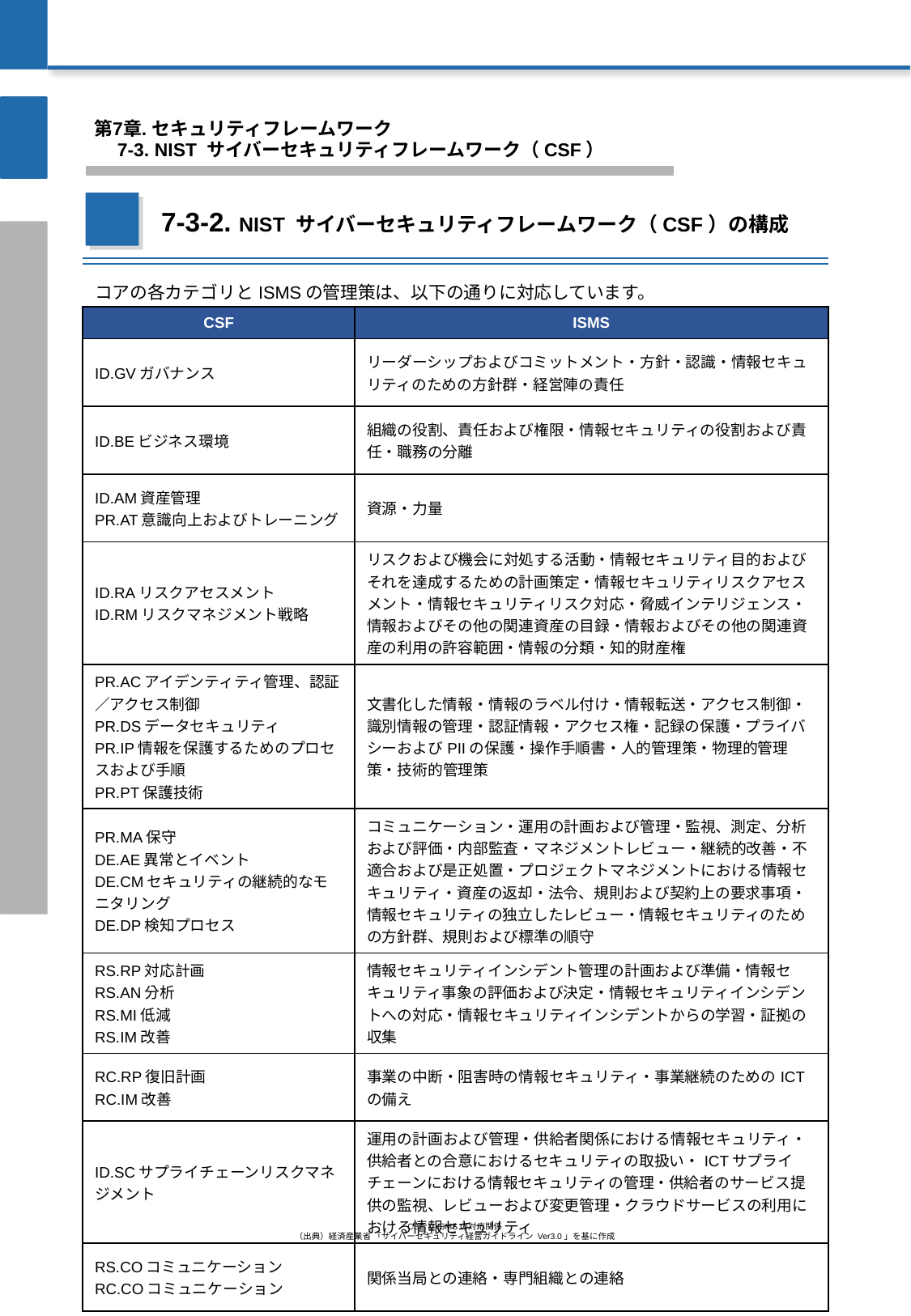

第7章. セキュリティフレームワーク
　7-3. NIST サイバーセキュリティフレームワーク（CSF）
7-3-2. NIST サイバーセキュリティフレームワーク（CSF）の構成
| コアの各カテゴリとISMSの管理策は、以下の通りに対応しています。 |
| --- |
| CSF | ISMS |
| --- | --- |
| ID.GVガバナンス | リーダーシップおよびコミットメント・方針・認識・情報セキュリティのための方針群・経営陣の責任 |
| ID.BEビジネス環境 | 組織の役割、責任および権限・情報セキュリティの役割および責任・職務の分離 |
| ID.AM資産管理 PR.AT意識向上およびトレーニング | 資源・力量 |
| ID.RAリスクアセスメント ID.RMリスクマネジメント戦略 | リスクおよび機会に対処する活動・情報セキュリティ目的およびそれを達成するための計画策定・情報セキュリティリスクアセスメント・情報セキュリティリスク対応・脅威インテリジェンス・情報およびその他の関連資産の目録・情報およびその他の関連資産の利用の許容範囲・情報の分類・知的財産権 |
| PR.ACアイデンティティ管理、認証／アクセス制御 PR.DSデータセキュリティ PR.IP情報を保護するためのプロセスおよび手順 PR.PT保護技術 | 文書化した情報・情報のラベル付け・情報転送・アクセス制御・識別情報の管理・認証情報・アクセス権・記録の保護・プライバシーおよびPIIの保護・操作手順書・人的管理策・物理的管理策・技術的管理策 |
| PR.MA保守 DE.AE異常とイベント DE.CMセキュリティの継続的なモニタリング DE.DP検知プロセス | コミュニケーション・運用の計画および管理・監視、測定、分析および評価・内部監査・マネジメントレビュー・継続的改善・不適合および是正処置・プロジェクトマネジメントにおける情報セキュリティ・資産の返却・法令、規則および契約上の要求事項・情報セキュリティの独立したレビュー・情報セキュリティのための方針群、規則および標準の順守 |
| RS.RP対応計画 RS.AN分析 RS.MI低減 RS.IM改善 | 情報セキュリティインシデント管理の計画および準備・情報セキュリティ事象の評価および決定・情報セキュリティインシデントへの対応・情報セキュリティインシデントからの学習・証拠の収集 |
| RC.RP復旧計画 RC.IM改善 | 事業の中断・阻害時の情報セキュリティ・事業継続のためのICTの備え |
| ID.SCサプライチェーンリスクマネジメント | 運用の計画および管理・供給者関係における情報セキュリティ・供給者との合意におけるセキュリティの取扱い・ICTサプライチェーンにおける情報セキュリティの管理・供給者のサービス提供の監視、レビューおよび変更管理・クラウドサービスの利用における情報セキュリティ |
| RS.COコミュニケーション RC.COコミュニケーション | 関係当局との連絡・専門組織との連絡 |
CSFとISMSの対応関係
（出典）経済産業省 「サイバーセキュリティ経営ガイドライン Ver3.0」を基に作成
第7章 – 18